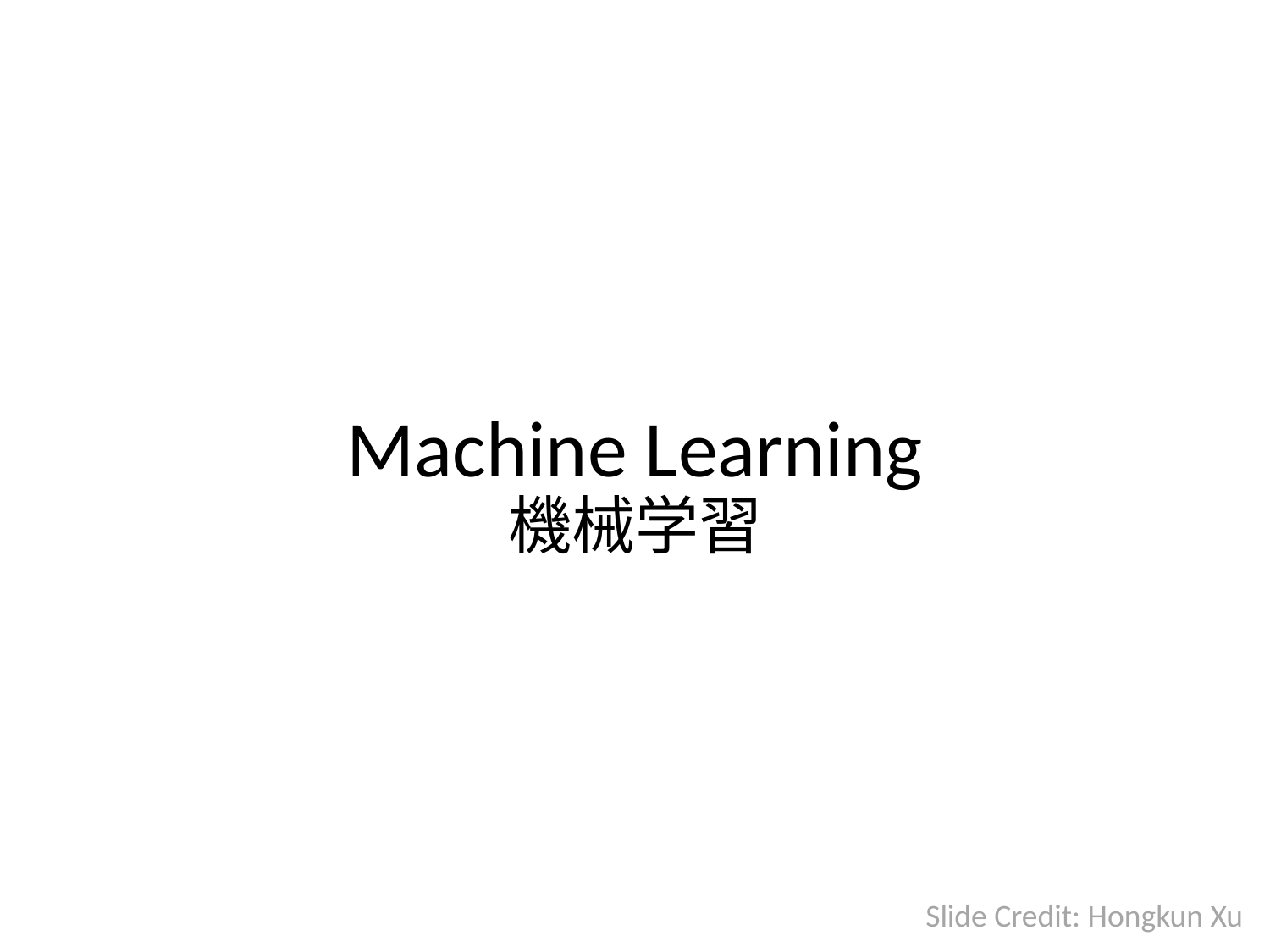

# Machine Learning 機械学習
Slide Credit: Hongkun Xu